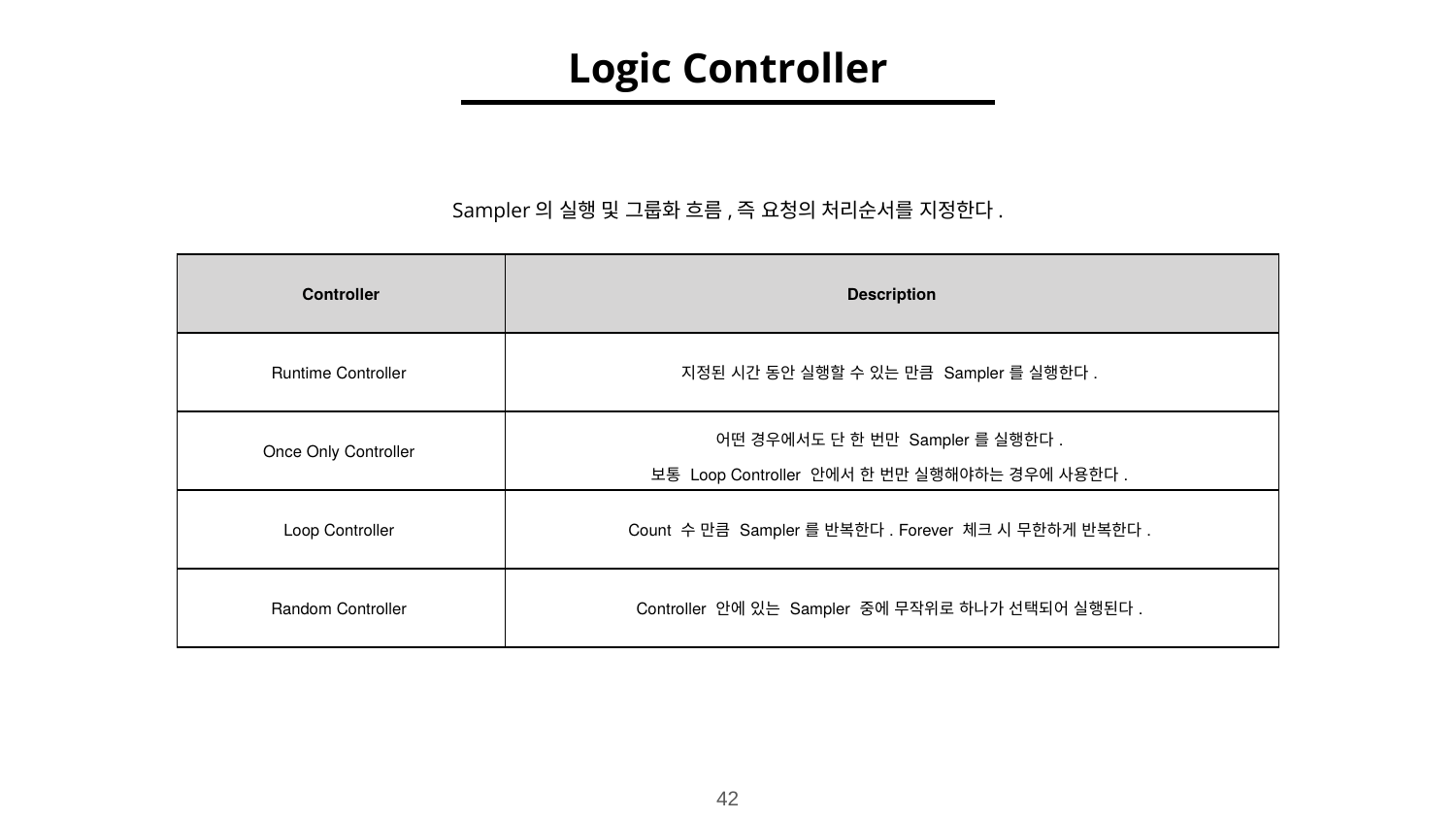

Logic Controller
Sampler의 실행 및 그룹화 흐름,즉 요청의 처리순서를 지정한다.
| Controller | Description |
| --- | --- |
| Runtime Controller | 지정된 시간 동안 실행할 수 있는 만큼 Sampler를 실행한다. |
| Once Only Controller | 어떤 경우에서도 단 한 번만 Sampler를 실행한다. 보통 Loop Controller 안에서 한 번만 실행해야하는 경우에 사용한다. |
| Loop Controller | Count 수 만큼 Sampler를 반복한다. Forever 체크 시 무한하게 반복한다. |
| Random Controller | Controller 안에 있는 Sampler 중에 무작위로 하나가 선택되어 실행된다. |
42